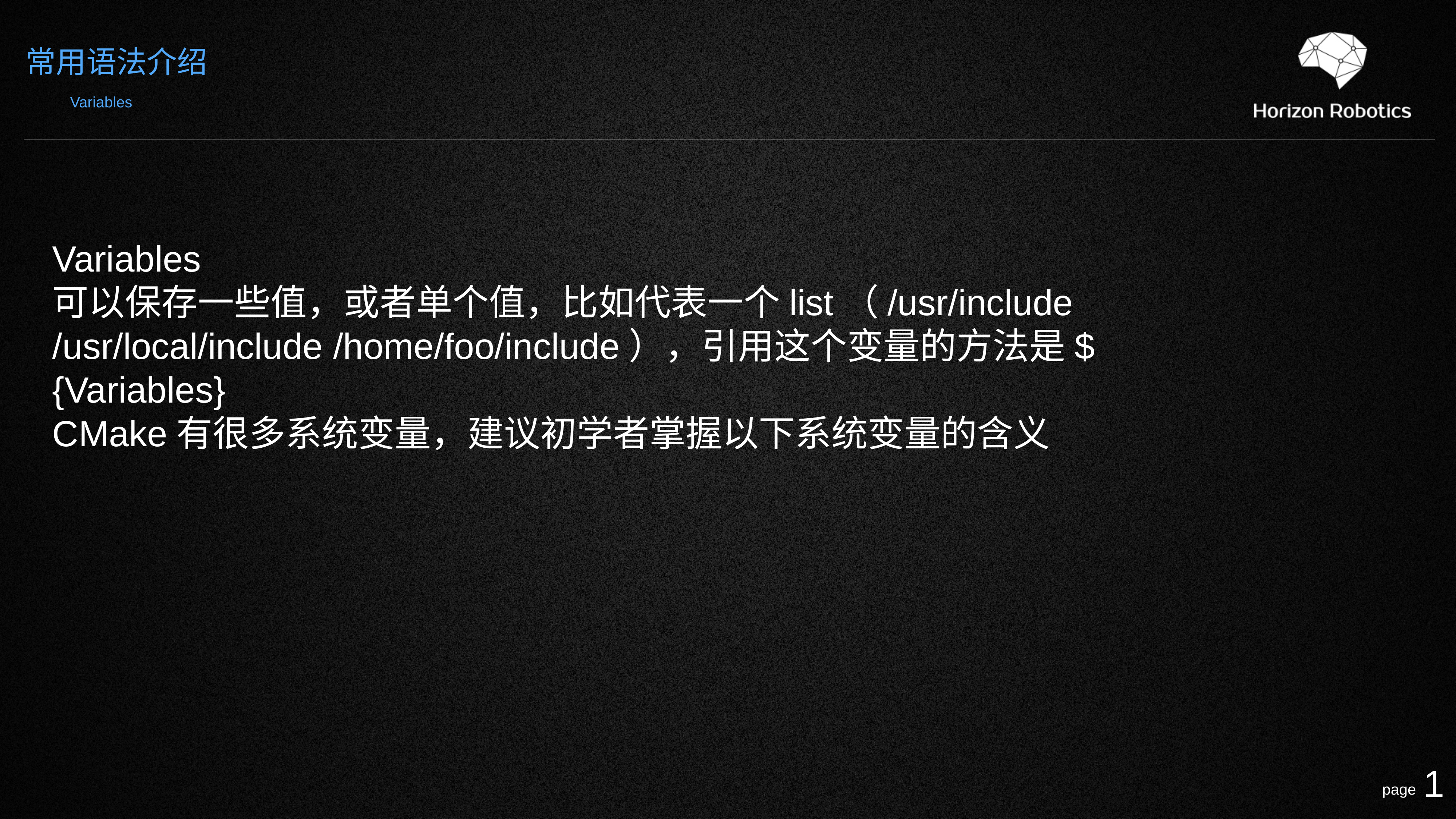

常用语法介绍
Variables

Variables 可以保存一些值，或者单个值，比如代表一个list（/usr/include /usr/local/include /home/foo/include），引用这个变量的方法是${Variables}
CMake有很多系统变量，建议初学者掌握以下系统变量的含义
1
page